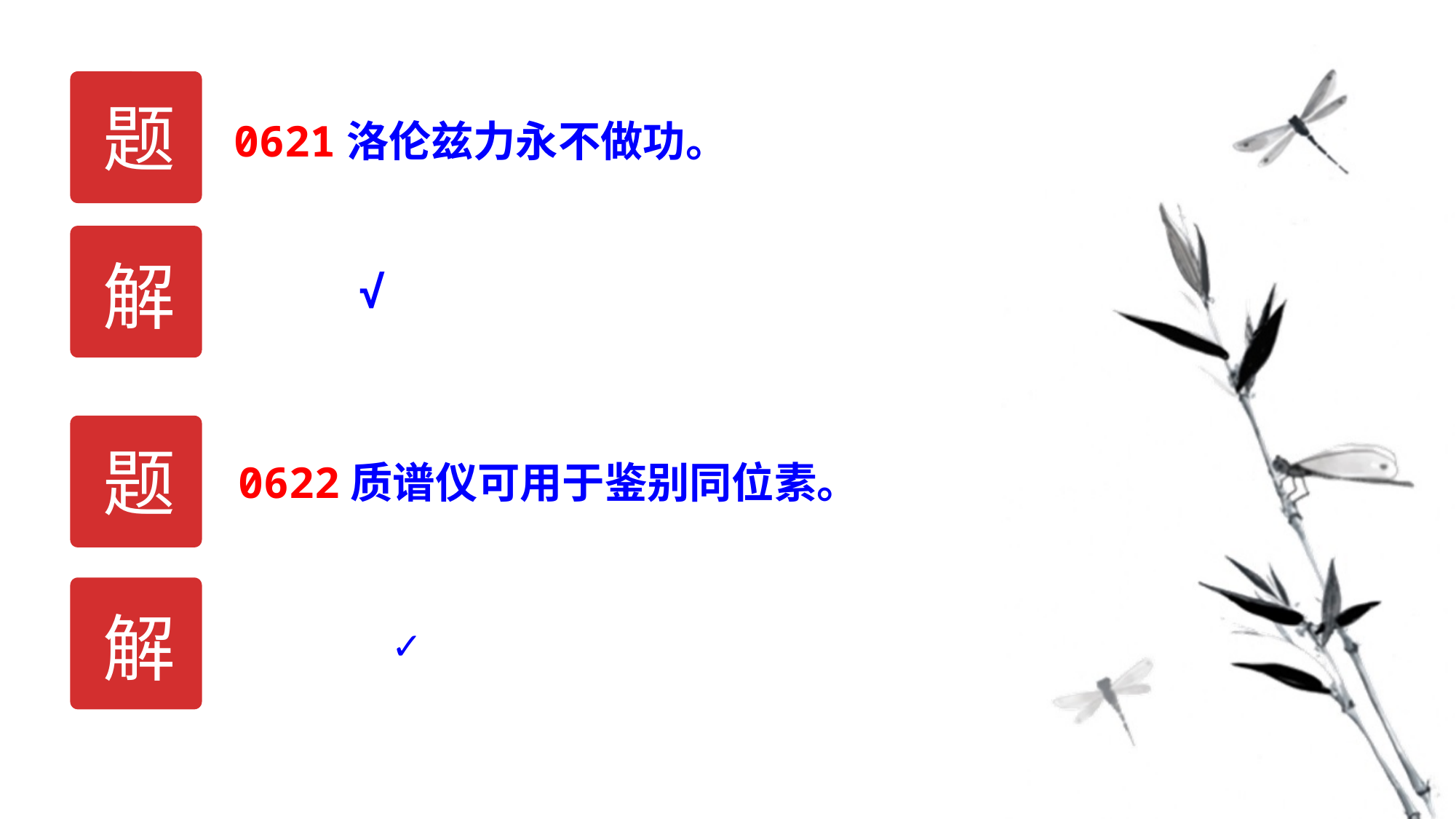

题
0621洛伦兹力永不做功。

解
√

题
0622质谱仪可用于鉴别同位素。

解
✓